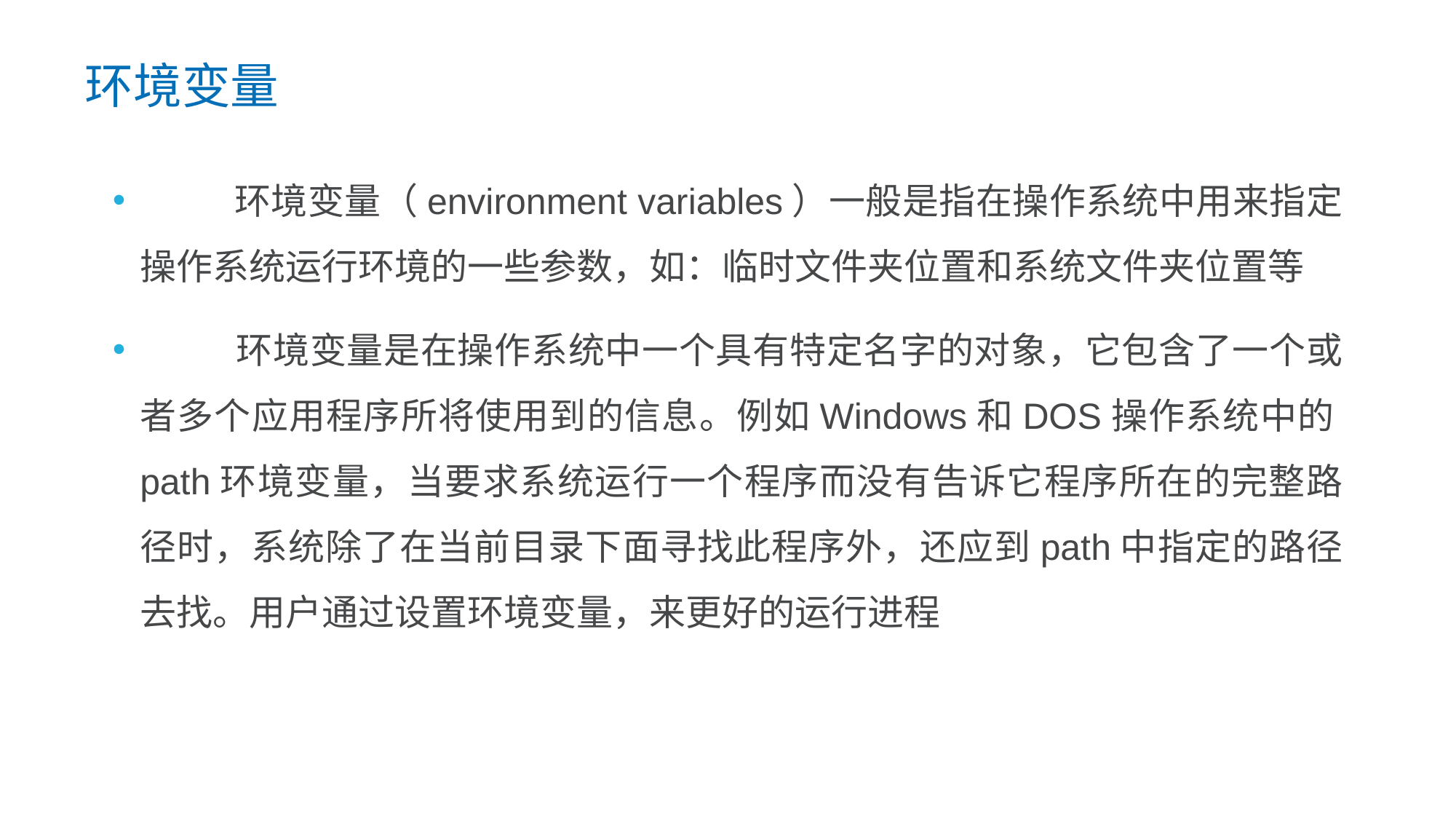

环境变量
          环境变量（environment variables）一般是指在操作系统中用来指定操作系统运行环境的一些参数，如：临时文件夹位置和系统文件夹位置等
          环境变量是在操作系统中一个具有特定名字的对象，它包含了一个或者多个应用程序所将使用到的信息。例如Windows和DOS操作系统中的path环境变量，当要求系统运行一个程序而没有告诉它程序所在的完整路径时，系统除了在当前目录下面寻找此程序外，还应到path中指定的路径去找。用户通过设置环境变量，来更好的运行进程